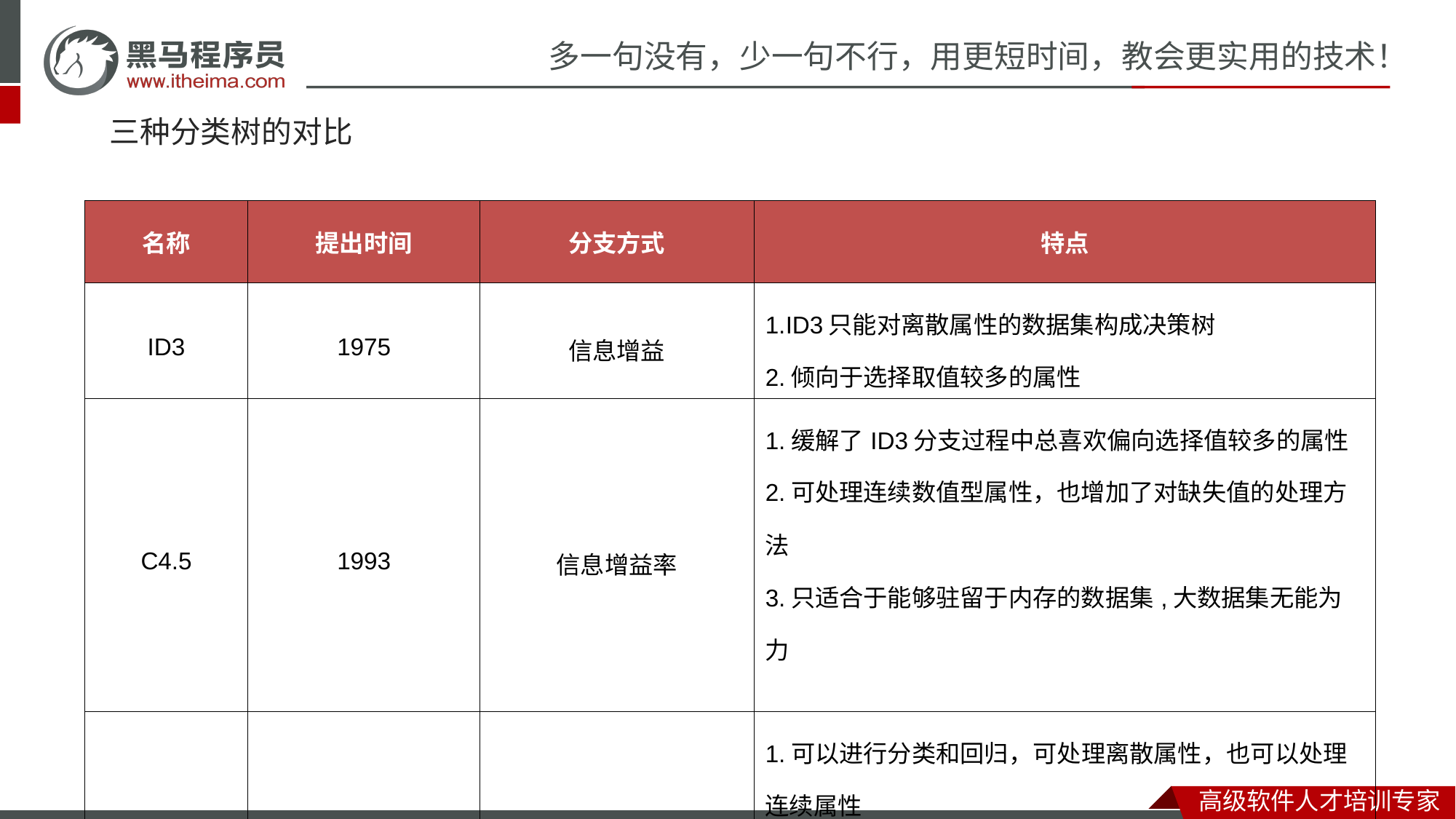

# 三种分类树的对比
| 名称 | 提出时间 | 分支方式 | 特点 |
| --- | --- | --- | --- |
| ID3 | 1975 | 信息增益 | 1.ID3只能对离散属性的数据集构成决策树 2.倾向于选择取值较多的属性 |
| C4.5 | 1993 | 信息增益率 | 1.缓解了ID3分支过程中总喜欢偏向选择值较多的属性 2.可处理连续数值型属性，也增加了对缺失值的处理方法 3.只适合于能够驻留于内存的数据集,大数据集无能为力 |
| CART | 1984 | 基尼指数 | 1.可以进行分类和回归，可处理离散属性，也可以处理连续属性 2.采用基尼指数，计算量减小 3.一定是二叉树 |